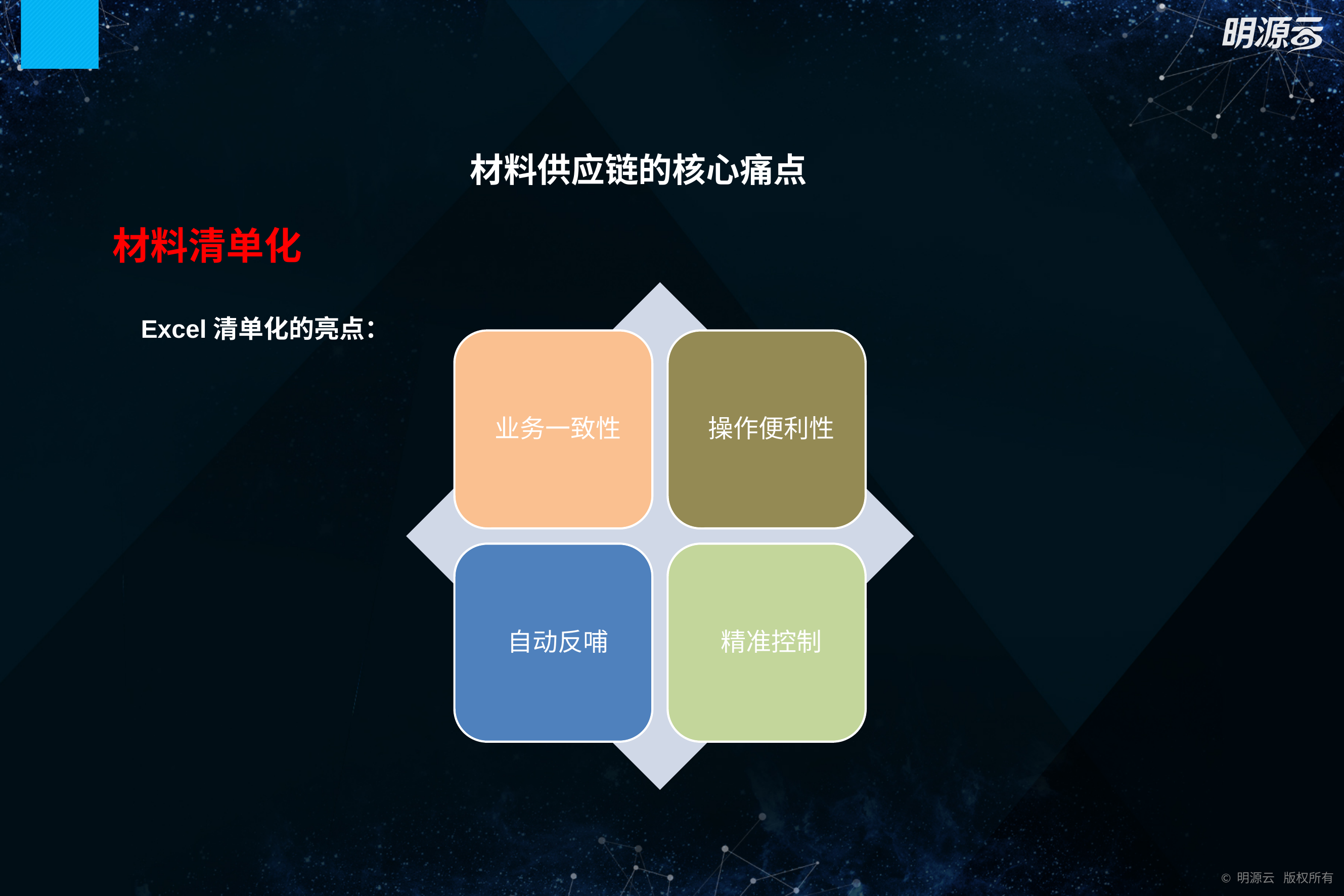

材料供应链的核心痛点
材料清单化

    Excel清单化的亮点：
业务一致性
操作便利性
自动反哺
精准控制